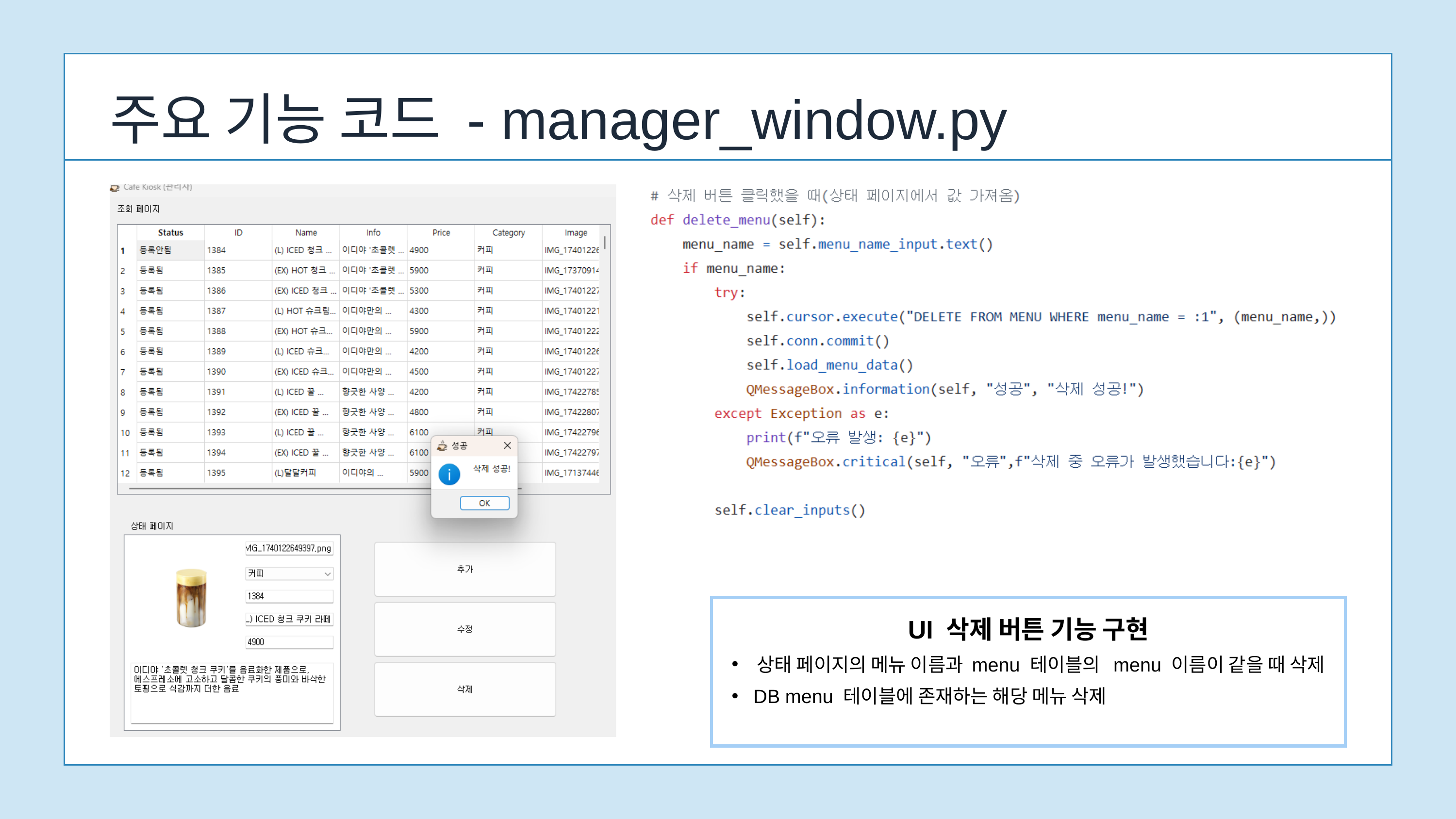

주요 기능 코드 - manager_window.py

UI 삭제 버튼 기능 구현
 상태 페이지의 메뉴 이름과 menu 테이블의  menu 이름이 같을 때 삭제
 DB menu 테이블에 존재하는 해당 메뉴 삭제